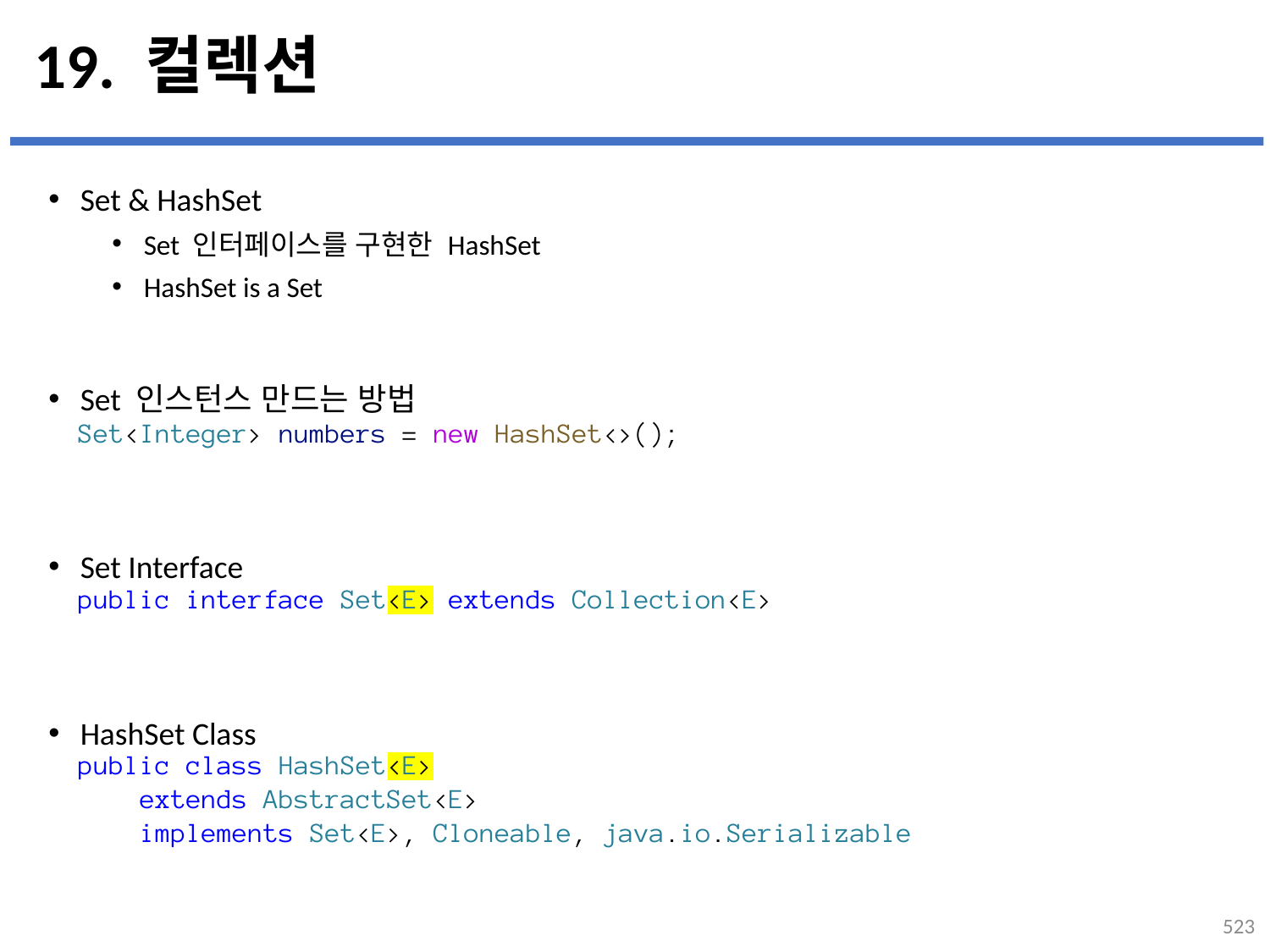

# 19. 컬렉션
Set & HashSet
Set 인터페이스를 구현한 HashSet
HashSet is a Set

Set 인스턴스 만드는 방법

Set Interface

HashSet Class
Set<Integer> numbers = new HashSet<>();
public interface Set<E> extends Collection<E>
public class HashSet<E>
    extends AbstractSet<E>
    implements Set<E>, Cloneable, java.io.Serializable
523